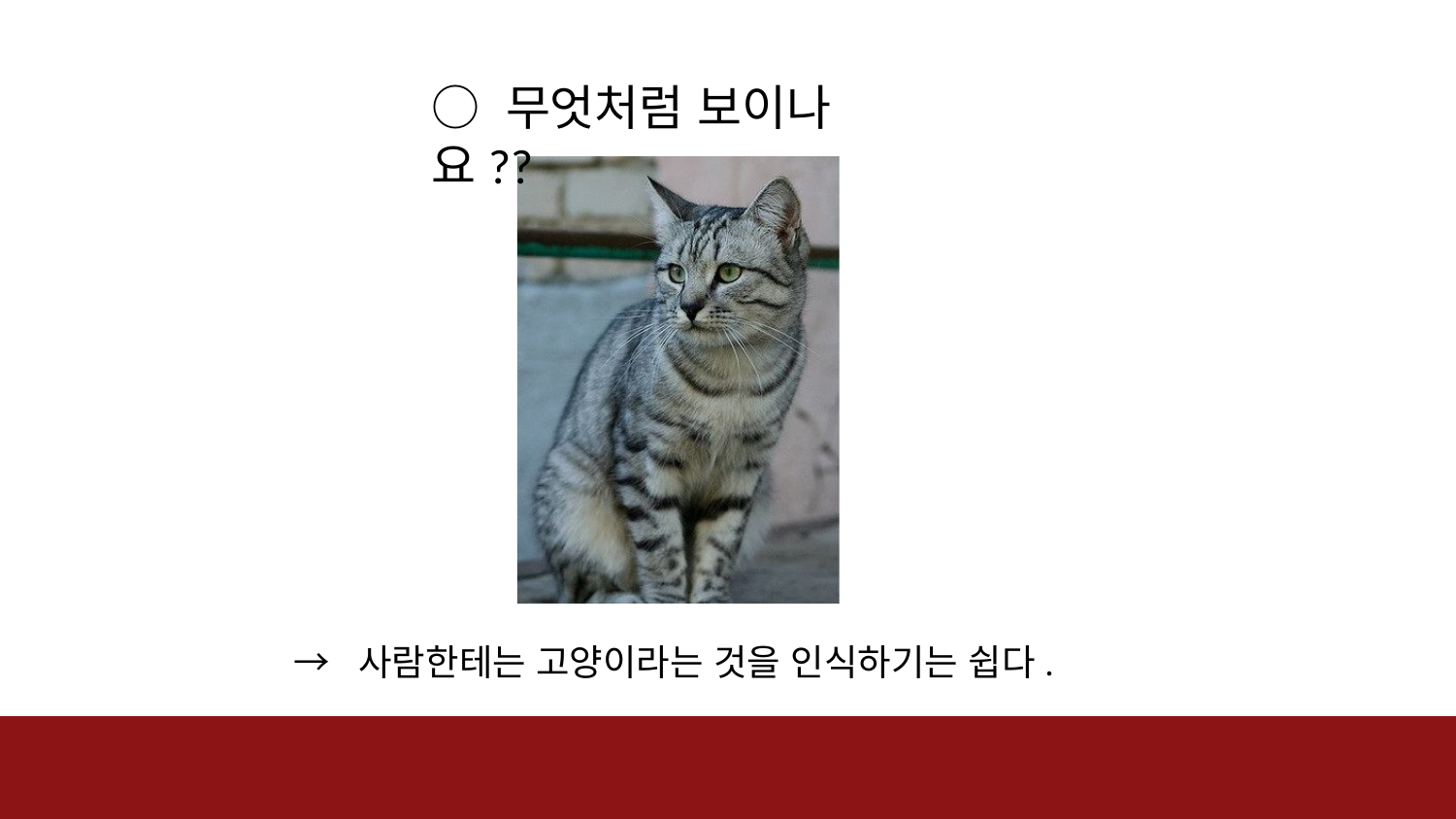

○ 무엇처럼 보이나요??

→  사람한테는 고양이라는 것을 인식하기는 쉽다.